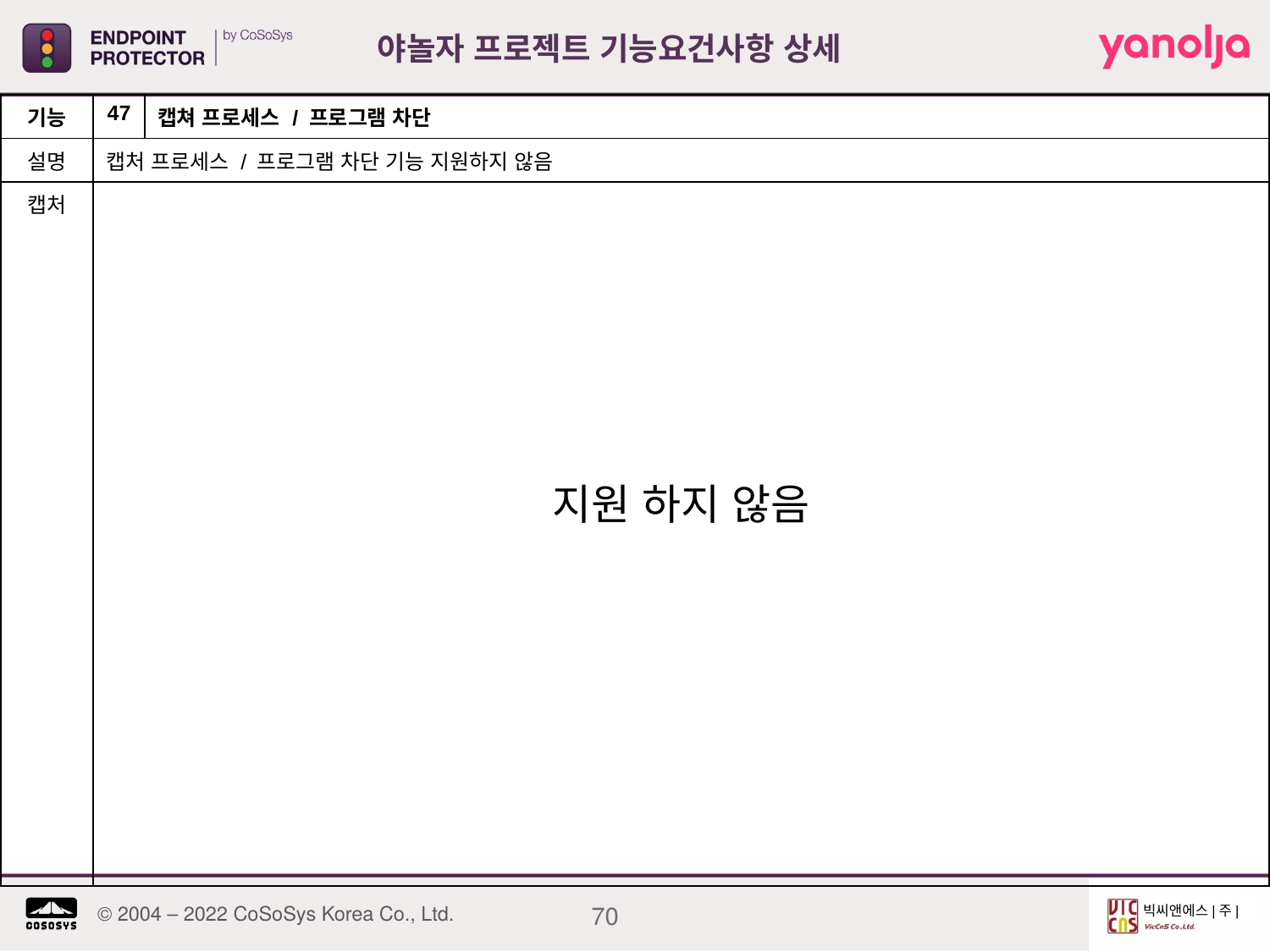

야놀자 프로젝트 기능요건사항 상세
| 기능 | 47 | 캡쳐 프로세스 / 프로그램 차단 |
| --- | --- | --- |
| 설명 | 캡처 프로세스 / 프로그램 차단 기능 지원하지 않음 |  |
| 캡처 | 지원 하지 않음 |  |
70